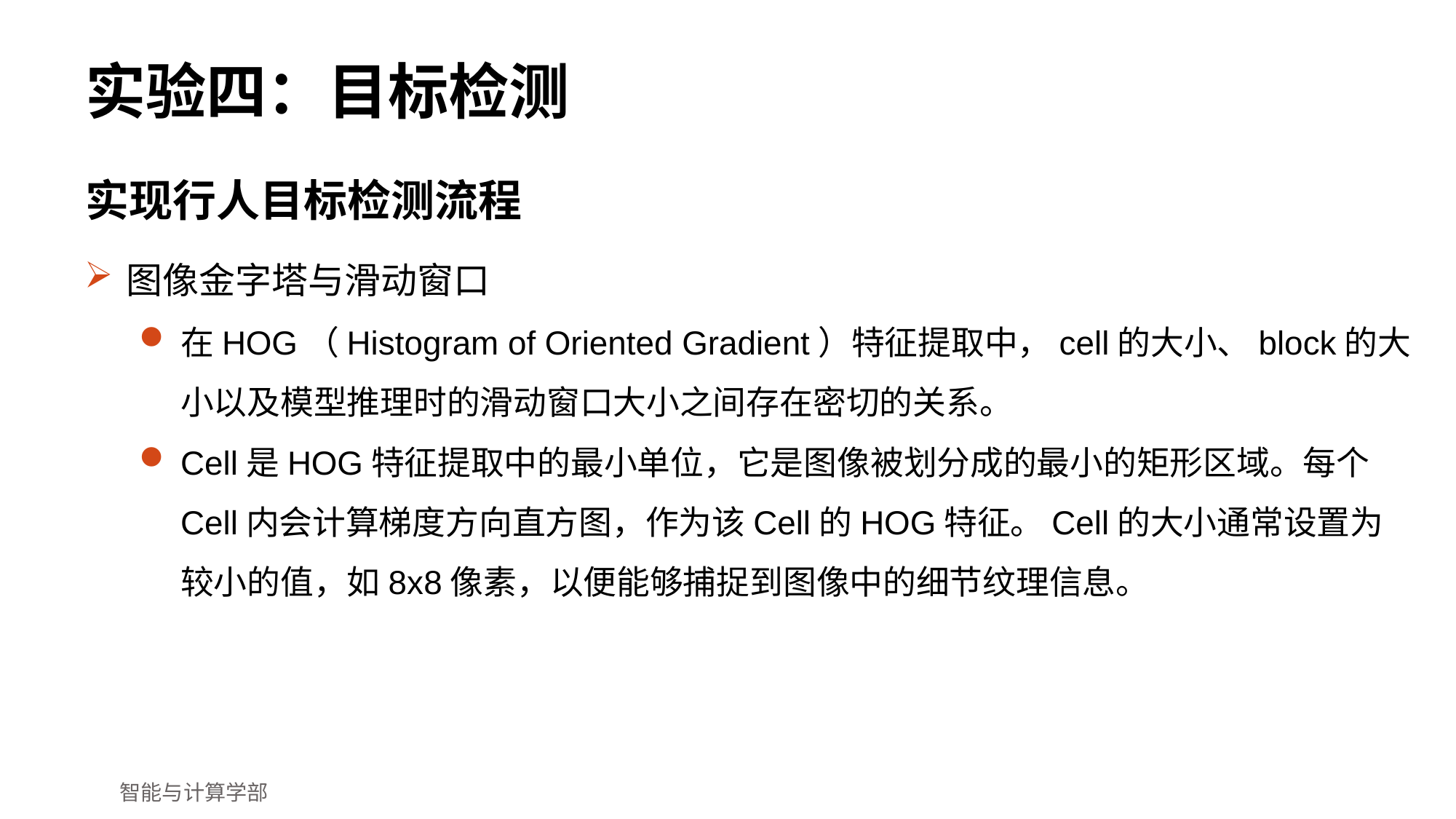

# 实验四：目标检测
实现行人目标检测流程
图像金字塔与滑动窗口
在HOG（Histogram of Oriented Gradient）特征提取中，cell的大小、block的大小以及模型推理时的滑动窗口大小之间存在密切的关系。
Cell是HOG特征提取中的最小单位，它是图像被划分成的最小的矩形区域。每个Cell内会计算梯度方向直方图，作为该Cell的HOG特征。Cell的大小通常设置为较小的值，如8x8像素，以便能够捕捉到图像中的细节纹理信息。

30
智能与计算学部